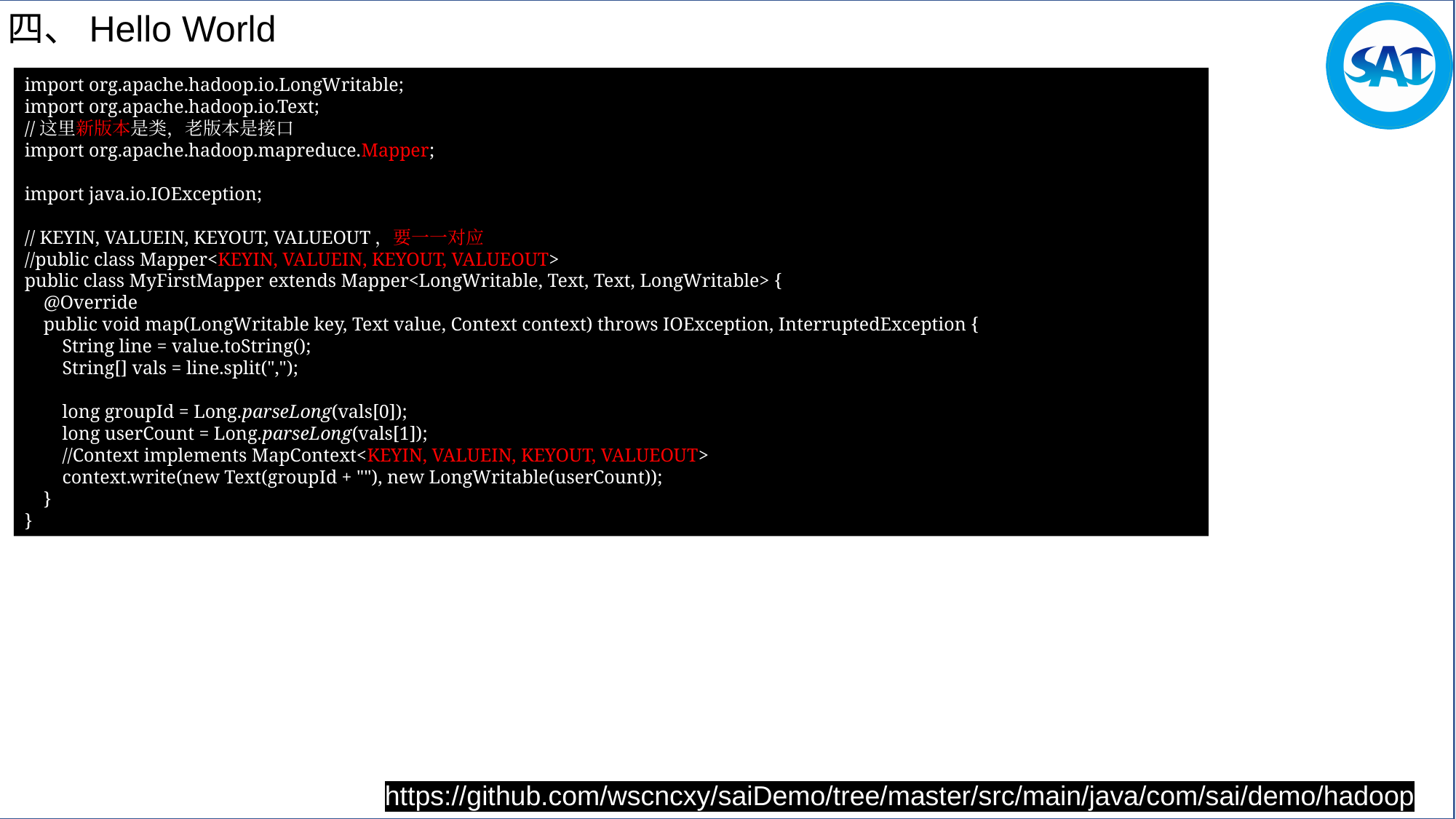

四、Hello World
import org.apache.hadoop.io.LongWritable;
import org.apache.hadoop.io.Text;
//这里新版本是类，老版本是接口
import org.apache.hadoop.mapreduce.Mapper;
import java.io.IOException;
// KEYIN, VALUEIN, KEYOUT, VALUEOUT，要一一对应
//public class Mapper<KEYIN, VALUEIN, KEYOUT, VALUEOUT>
public class MyFirstMapper extends Mapper<LongWritable, Text, Text, LongWritable> {
    @Override
    public void map(LongWritable key, Text value, Context context) throws IOException, InterruptedException {
        String line = value.toString();
        String[] vals = line.split(",");
        long groupId = Long.parseLong(vals[0]);
        long userCount = Long.parseLong(vals[1]);
        //Context implements MapContext<KEYIN, VALUEIN, KEYOUT, VALUEOUT>
        context.write(new Text(groupId + ""), new LongWritable(userCount));
    }
}
https://github.com/wscncxy/saiDemo/tree/master/src/main/java/com/sai/demo/hadoop